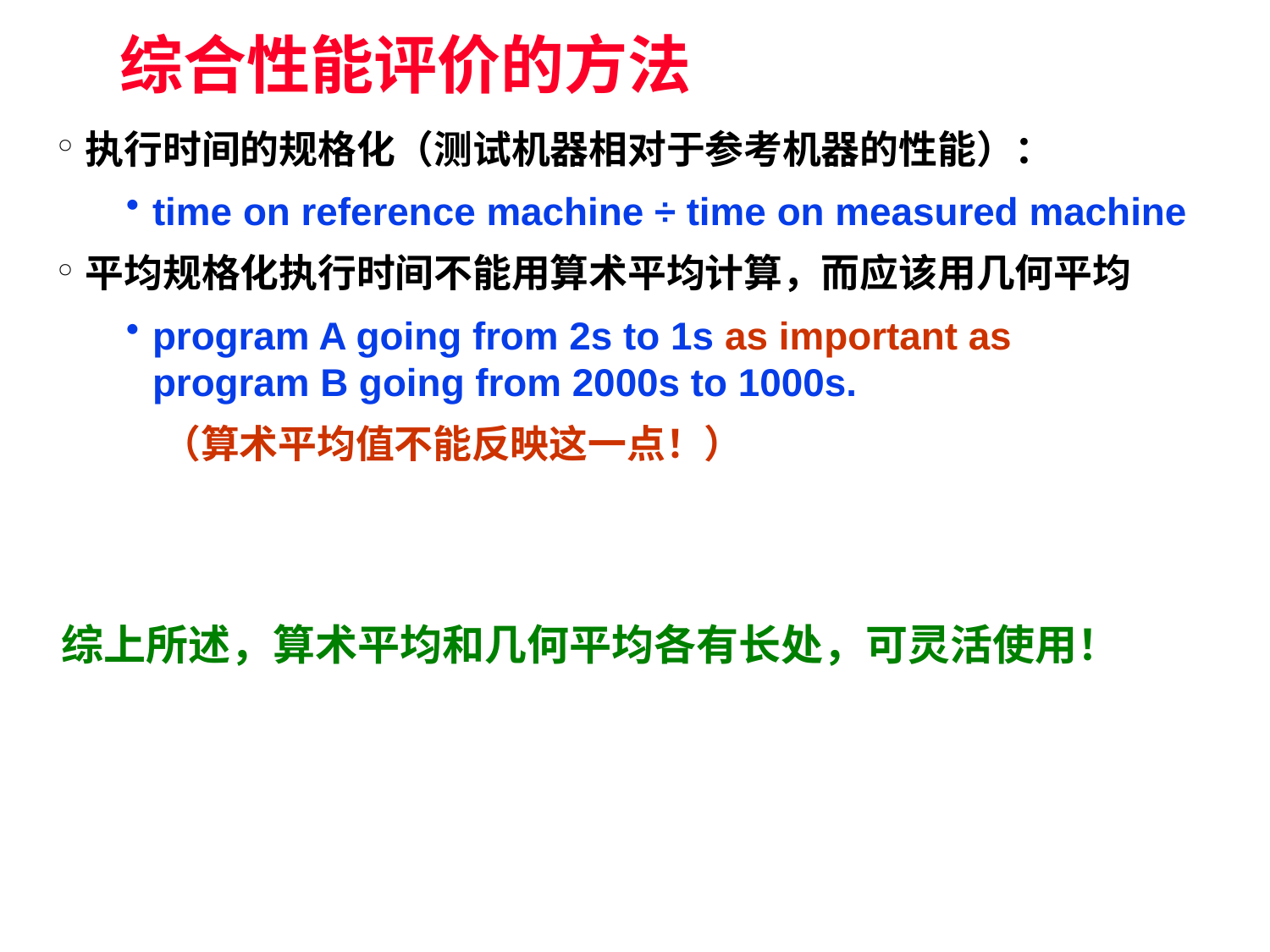

# 综合性能评价的方法
执行时间的规格化（测试机器相对于参考机器的性能）：
time on reference machine ÷ time on measured machine
平均规格化执行时间不能用算术平均计算，而应该用几何平均
program A going from 2s to 1s as important as
program B going from 2000s to 1000s.
   （算术平均值不能反映这一点！）
综上所述，算术平均和几何平均各有长处，可灵活使用！